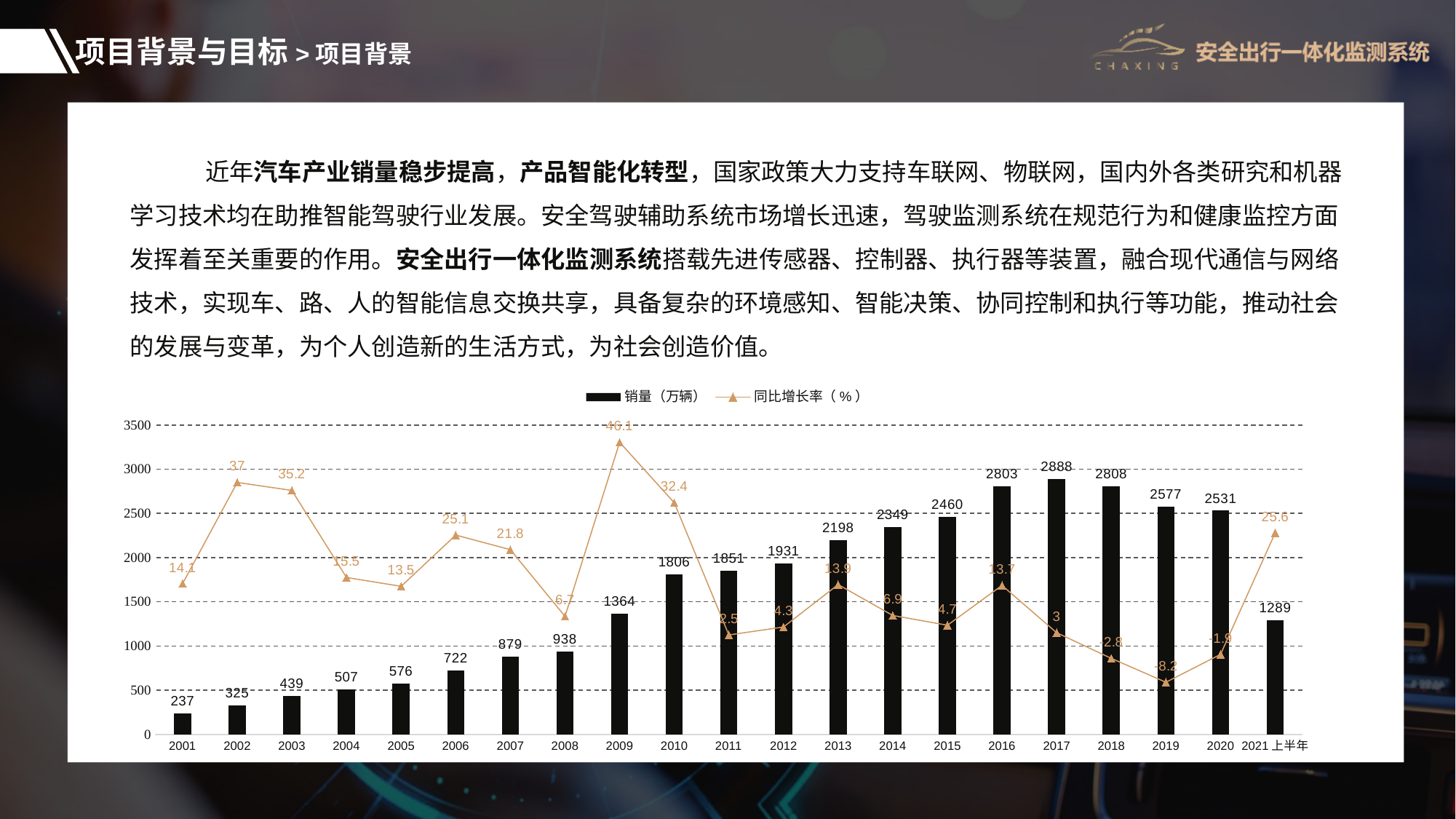

项目背景与目标>项目背景

 近年汽车产业销量稳步提高，产品智能化转型，国家政策大力支持车联网、物联网，国内外各类研究和机器学习技术均在助推智能驾驶行业发展。安全驾驶辅助系统市场增长迅速，驾驶监测系统在规范行为和健康监控方面发挥着至关重要的作用。安全出行一体化监测系统搭载先进传感器、控制器、执行器等装置，融合现代通信与网络技术，实现车、路、人的智能信息交换共享，具备复杂的环境感知、智能决策、协同控制和执行等功能，推动社会的发展与变革，为个人创造新的生活方式，为社会创造价值。

### Chart

| Category | 销量（万辆） | 同比增长率（%） |
|---|---|---|
| 2001 | 237.0 | 14.1 |
| 2002 | 325.0 | 37.0 |
| 2003 | 439.0 | 35.2 |
| 2004 | 507.0 | 15.5 |
| 2005 | 576.0 | 13.5 |
| 2006 | 722.0 | 25.1 |
| 2007 | 879.0 | 21.8 |
| 2008 | 938.0 | 6.7 |
| 2009 | 1364.0 | 46.1 |
| 2010 | 1806.0 | 32.4 |
| 2011 | 1851.0 | 2.5 |
| 2012 | 1931.0 | 4.3 |
| 2013 | 2198.0 | 13.9 |
| 2014 | 2349.0 | 6.9 |
| 2015 | 2460.0 | 4.7 |
| 2016 | 2803.0 | 13.7 |
| 2017 | 2888.0 | 3.0 |
| 2018 | 2808.0 | -2.8 |
| 2019 | 2577.0 | -8.2 |
| 2020 | 2531.0 | -1.9 |
| 2021上半年 | 1289.0 | 25.6 |